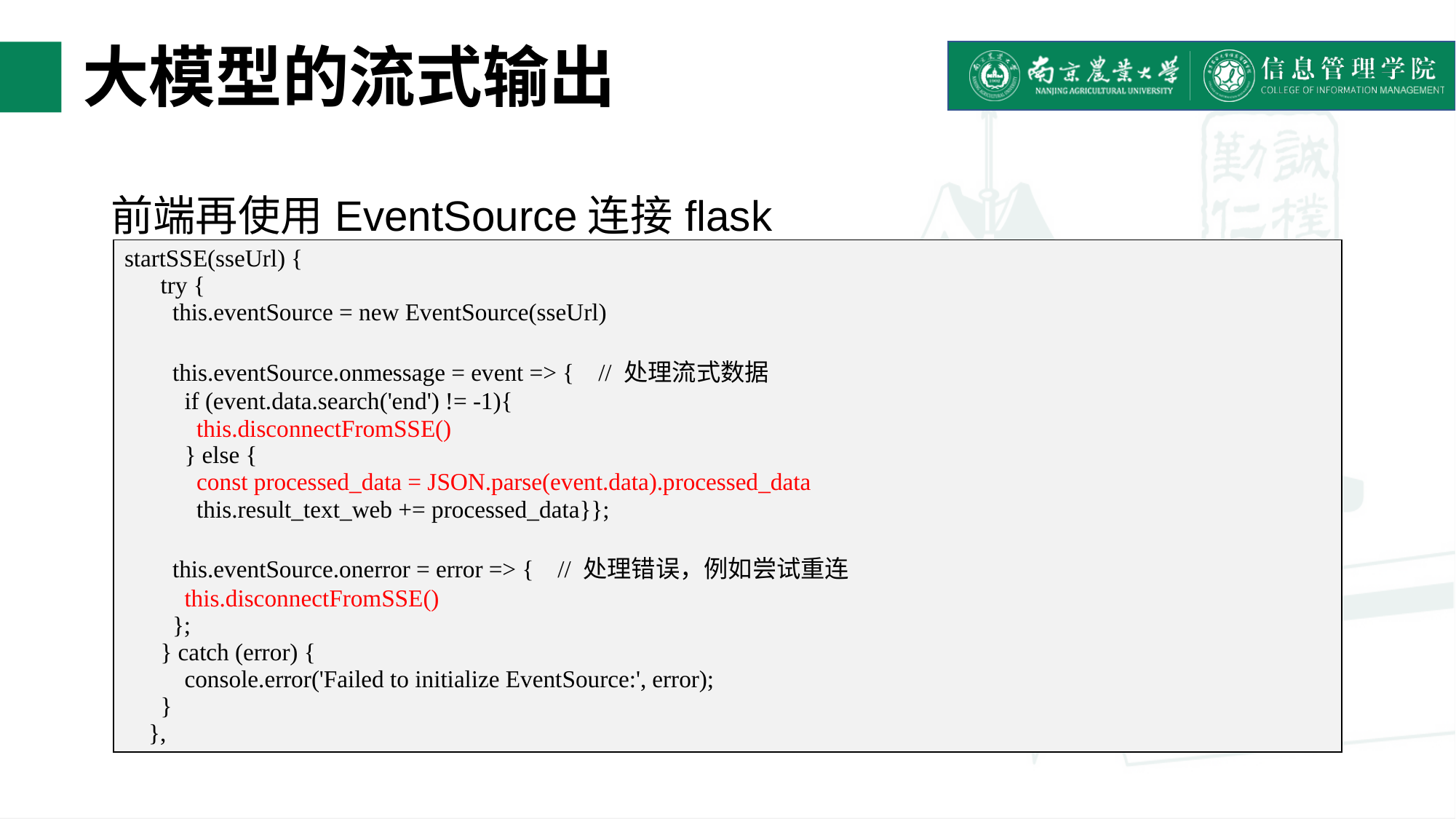

# 大模型的流式输出
前端再使用EventSource连接flask
| startSSE(sseUrl) { try { this.eventSource = new EventSource(sseUrl) this.eventSource.onmessage = event => { // 处理流式数据 if (event.data.search('end') != -1){ this.disconnectFromSSE() } else { const processed\_data = JSON.parse(event.data).processed\_data this.result\_text\_web += processed\_data}}; this.eventSource.onerror = error => { // 处理错误，例如尝试重连 this.disconnectFromSSE() }; } catch (error) { console.error('Failed to initialize EventSource:', error); } }, |
| --- |